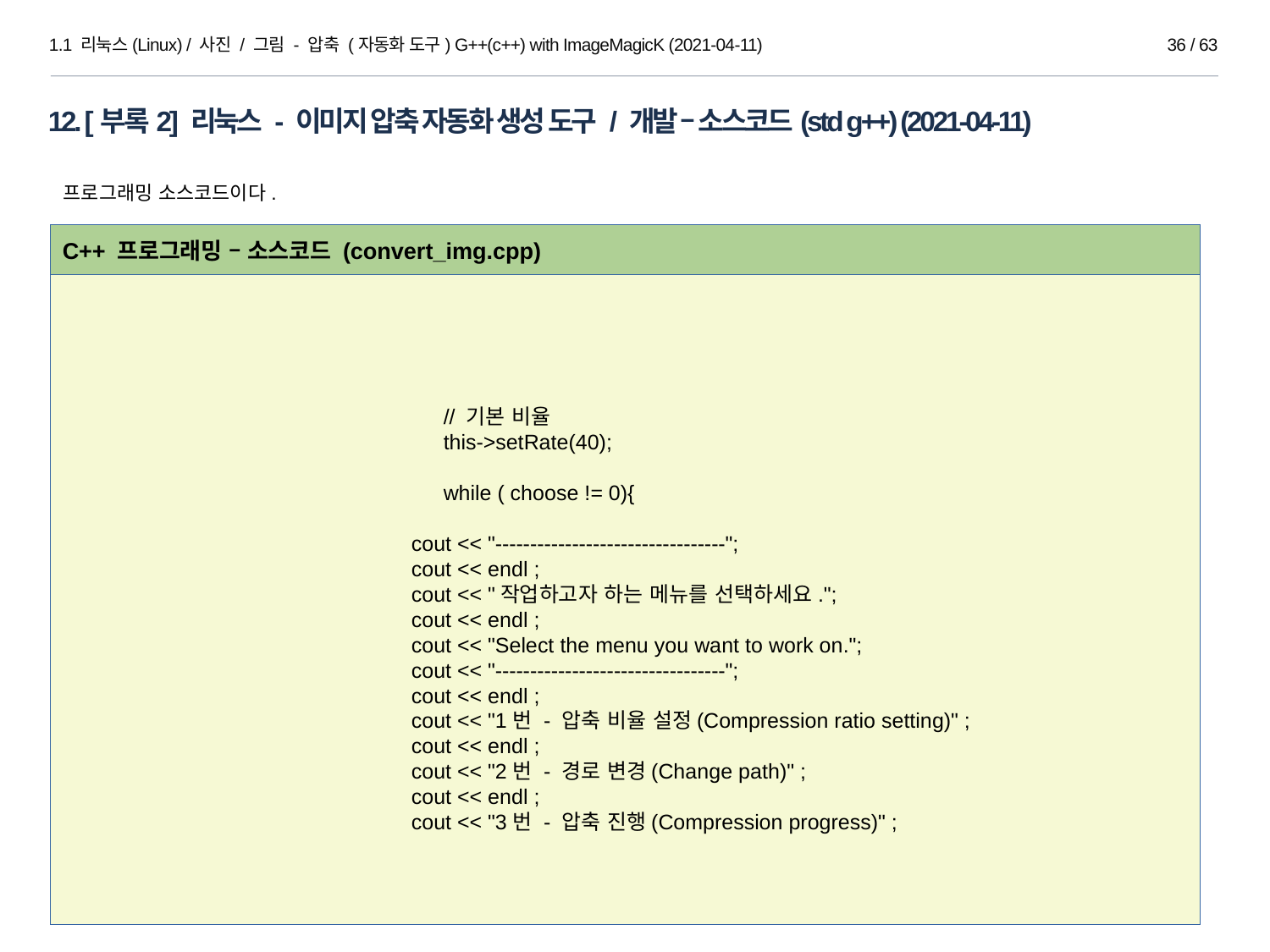

1.1 리눅스(Linux) / 사진 / 그림 - 압축 (자동화 도구) G++(c++) with ImageMagicK (2021-04-11)
36 / 63

12. [부록2] 리눅스 - 이미지 압축 자동화 생성 도구 / 개발 – 소스코드(std g++) (2021-04-11)
프로그래밍 소스코드이다.
C++ 프로그래밍 – 소스코드 (convert_img.cpp)

			// 기본 비율
			this->setRate(40);

			while ( choose != 0){

		                cout << "---------------------------------";
		                cout << endl ;
		                cout << "작업하고자 하는 메뉴를 선택하세요.";
		                cout << endl ;
		                cout << "Select the menu you want to work on.";
		                cout << "---------------------------------";
		                cout << endl ;
		                cout << "1번 - 압축 비율 설정(Compression ratio setting)" ;
		                cout << endl ;
		                cout << "2번 - 경로 변경(Change path)" ;
		                cout << endl ;
		                cout << "3번 - 압축 진행(Compression progress)" ;